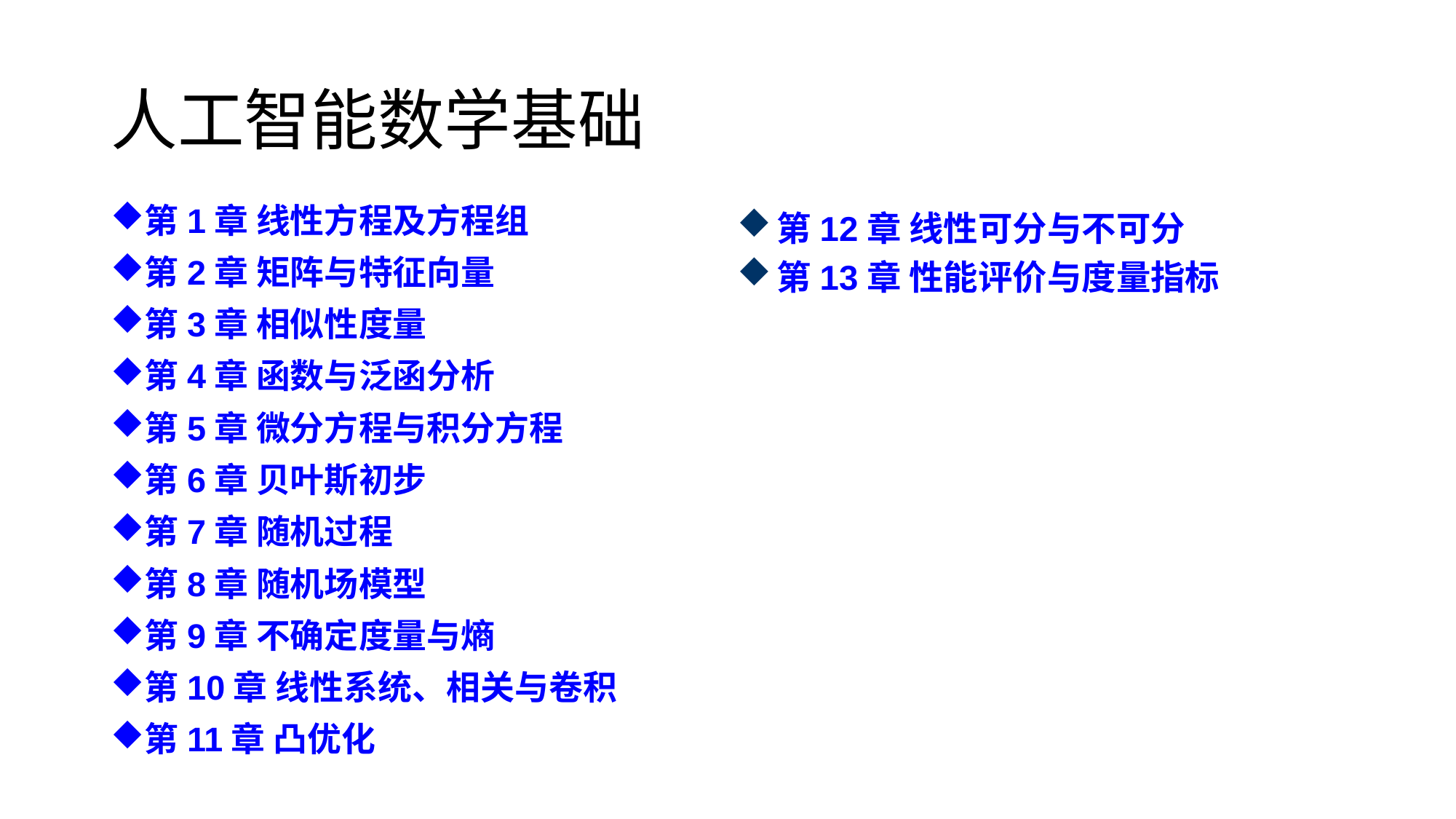

# 人工智能数学基础
第1章 线性方程及方程组
第2章 矩阵与特征向量
第3章 相似性度量
第4章 函数与泛函分析
第5章 微分方程与积分方程
第6章 贝叶斯初步
第7章 随机过程
第8章 随机场模型
第9章 不确定度量与熵
第10章 线性系统、相关与卷积
第11章 凸优化
第12章 线性可分与不可分
第13章 性能评价与度量指标